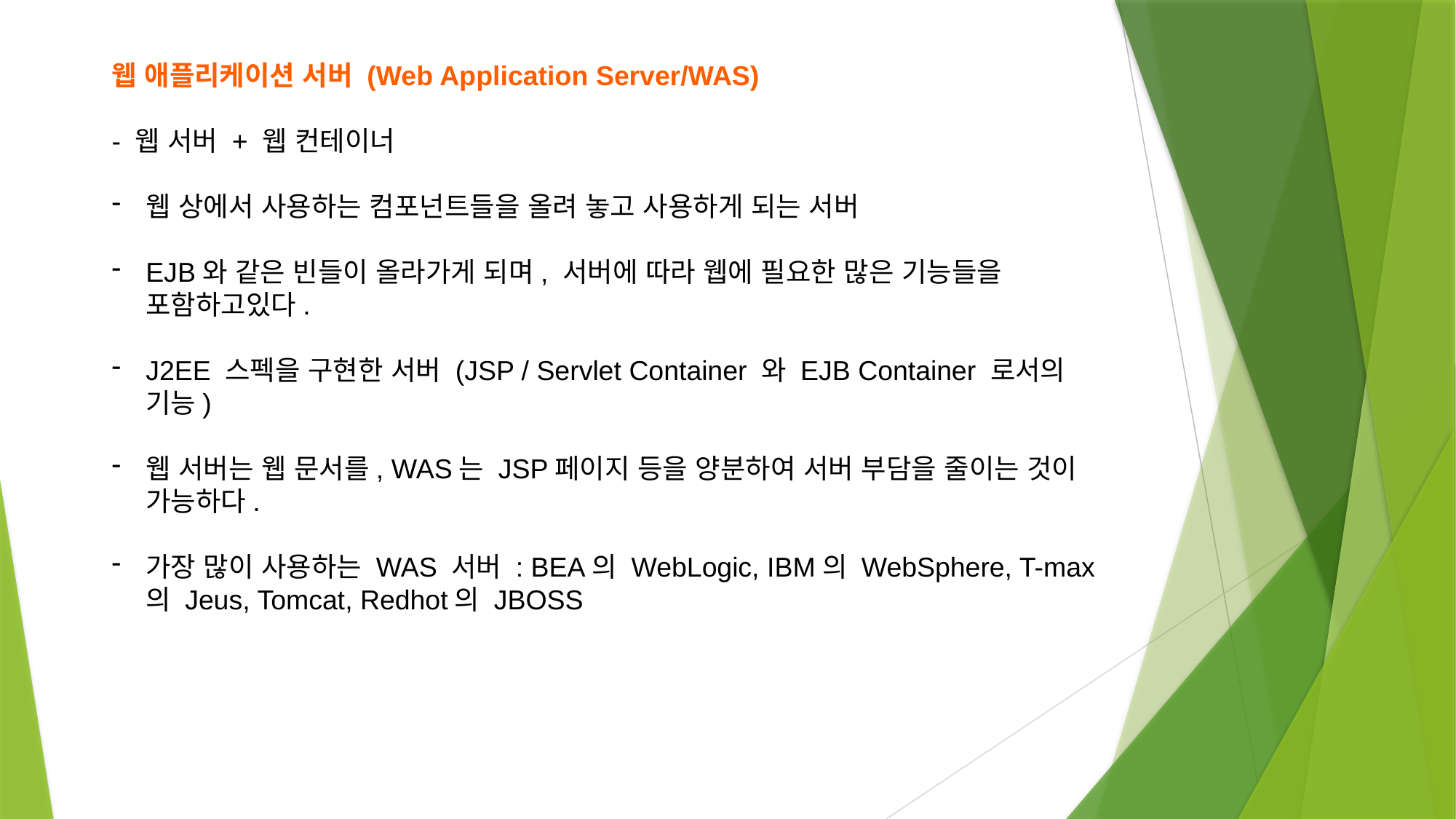

웹 애플리케이션 서버 (Web Application Server/WAS)

- 웹 서버 + 웹 컨테이너

웹 상에서 사용하는 컴포넌트들을 올려 놓고 사용하게 되는 서버

EJB와 같은 빈들이 올라가게 되며, 서버에 따라 웹에 필요한 많은 기능들을 포함하고있다.

J2EE 스펙을 구현한 서버 (JSP / Servlet Container 와 EJB Container 로서의 기능)

웹 서버는 웹 문서를, WAS는 JSP페이지 등을 양분하여 서버 부담을 줄이는 것이 가능하다.

가장 많이 사용하는 WAS 서버 : BEA의 WebLogic, IBM의 WebSphere, T-max의 Jeus, Tomcat, Redhot의 JBOSS